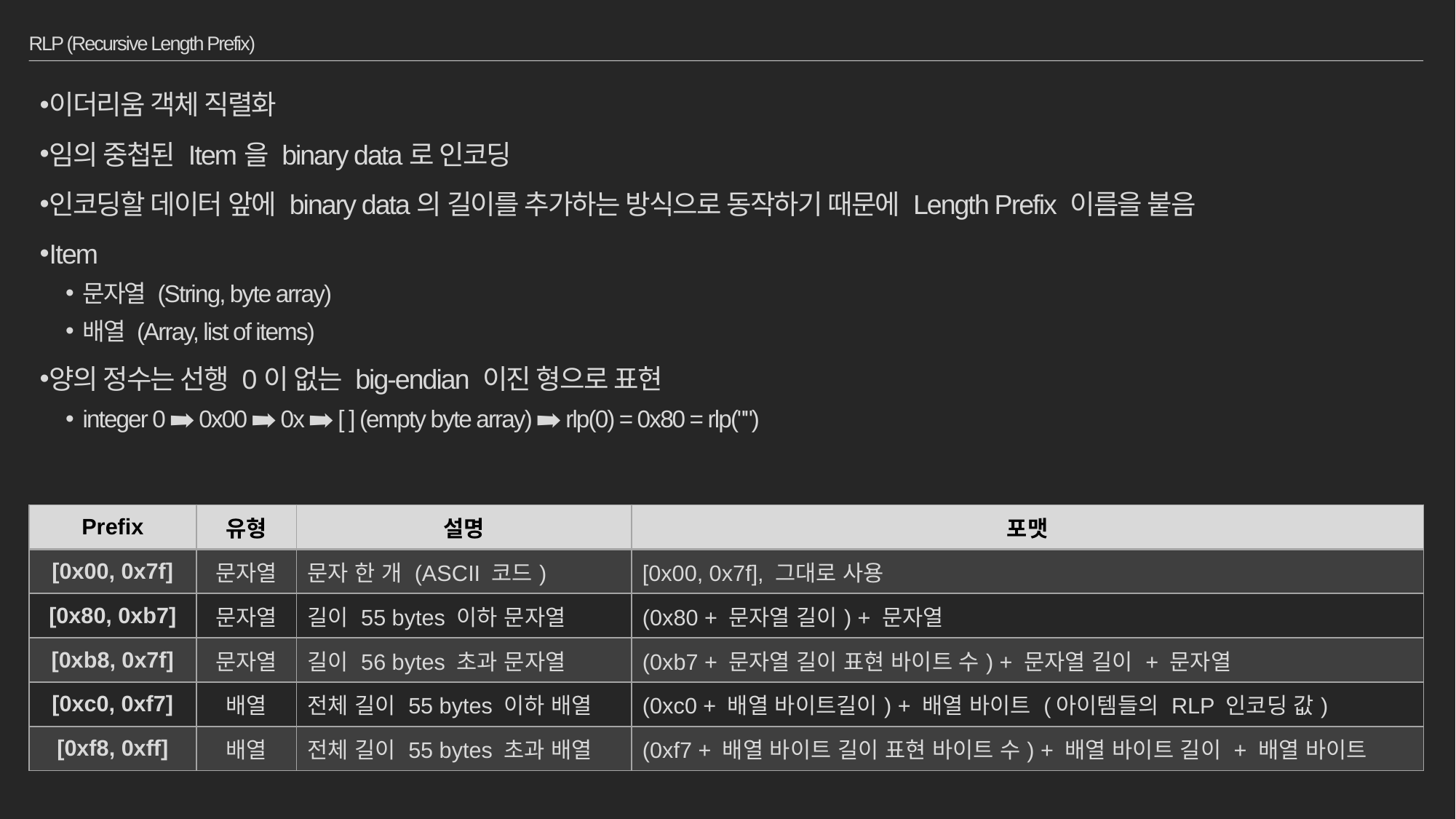

# RLP (Recursive Length Prefix)
이더리움 객체 직렬화
임의 중첩된 Item을 binary data로 인코딩
인코딩할 데이터 앞에 binary data의 길이를 추가하는 방식으로 동작하기 때문에 Length Prefix 이름을 붙음
Item
문자열 (String, byte array)
배열 (Array, list of items)
양의 정수는 선행 0이 없는 big-endian 이진 형으로 표현
integer 0 ➡ 0x00 ➡ 0x ➡ [ ] (empty byte array) ➡ rlp(0) = 0x80 = rlp("")
| Prefix | 유형 | 설명 | 포맷 |
| --- | --- | --- | --- |
| [0x00, 0x7f] | 문자열 | 문자 한 개 (ASCII 코드) | [0x00, 0x7f], 그대로 사용 |
| [0x80, 0xb7] | 문자열 | 길이 55 bytes 이하 문자열 | (0x80 + 문자열 길이) + 문자열 |
| [0xb8, 0x7f] | 문자열 | 길이 56 bytes 초과 문자열 | (0xb7 + 문자열 길이 표현 바이트 수) + 문자열 길이 + 문자열 |
| [0xc0, 0xf7] | 배열 | 전체 길이 55 bytes 이하 배열 | (0xc0 + 배열 바이트길이) + 배열 바이트 (아이템들의 RLP 인코딩 값) |
| [0xf8, 0xff] | 배열 | 전체 길이 55 bytes 초과 배열 | (0xf7 + 배열 바이트 길이 표현 바이트 수) + 배열 바이트 길이 + 배열 바이트 |